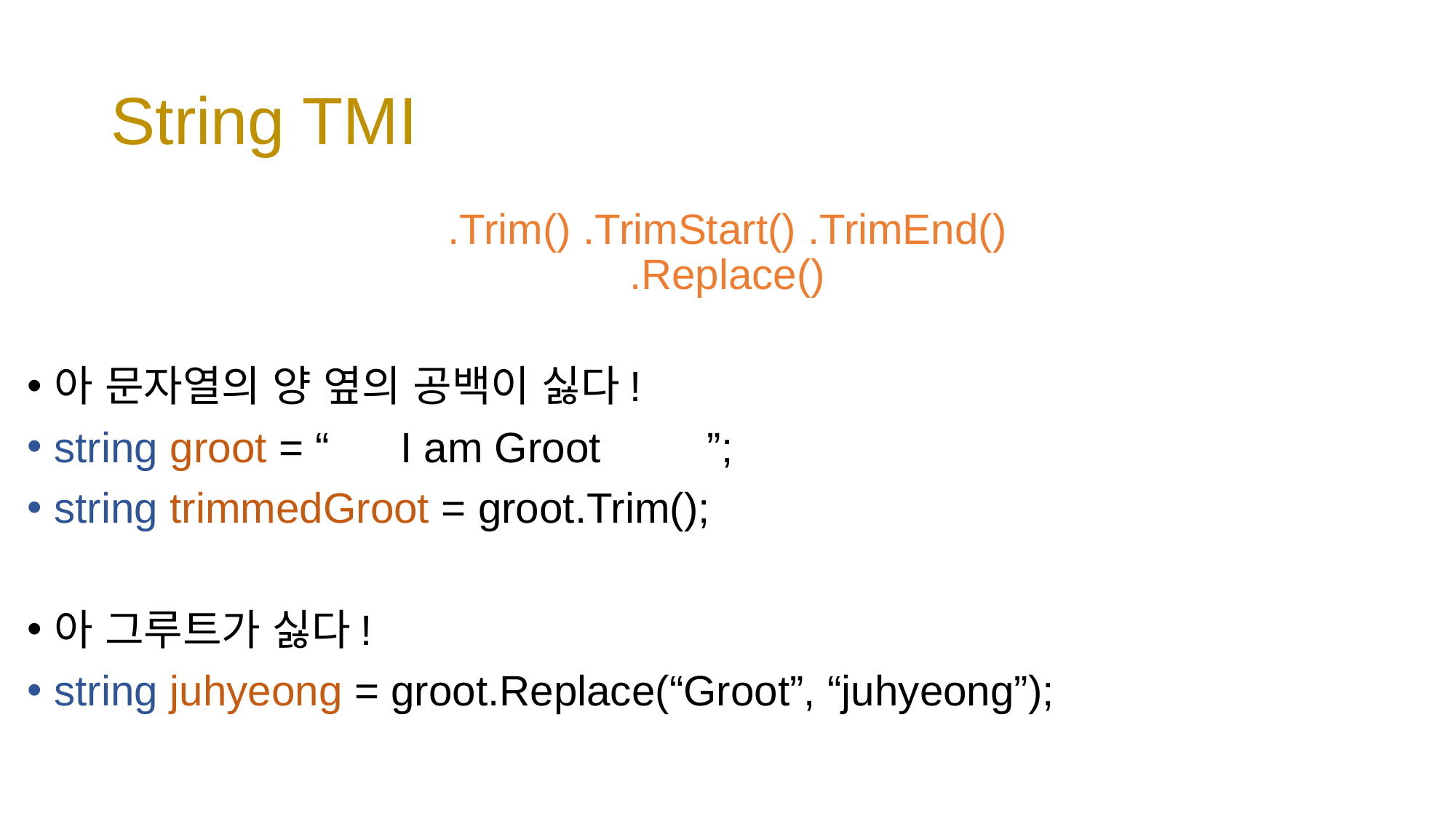

# String TMI
.Trim() .TrimStart() .TrimEnd()
.Replace()
아 문자열의 양 옆의 공백이 싫다!
string groot = “      I am Groot         ”;
string trimmedGroot = groot.Trim();

아 그루트가 싫다!
string juhyeong = groot.Replace(“Groot”, “juhyeong”);